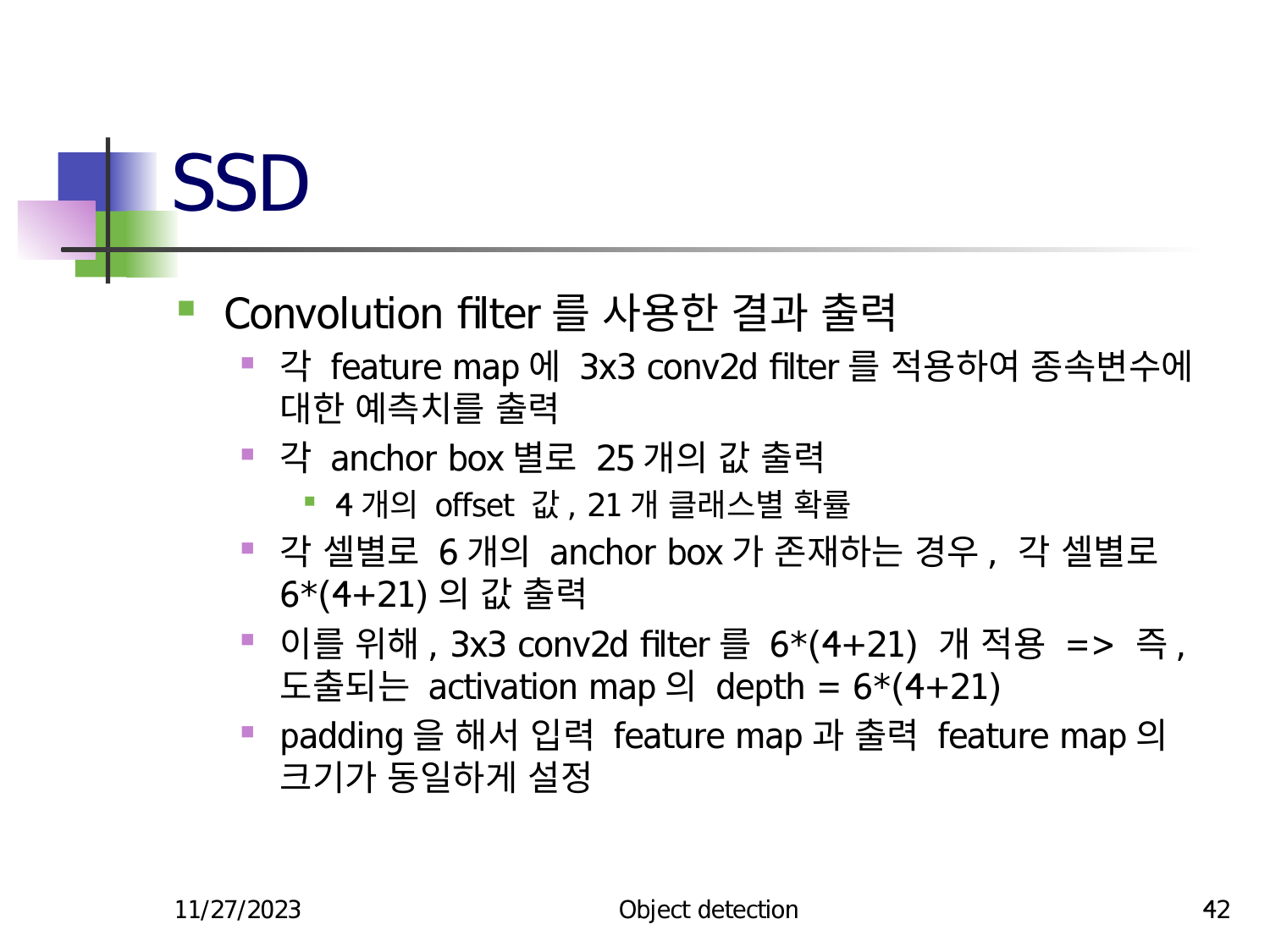

# SSD
Convolution filter를 사용한 결과 출력
각 feature map에 3x3 conv2d filter를 적용하여 종속변수에 대한 예측치를 출력
각 anchor box별로 25개의 값 출력
4개의 offset 값, 21개 클래스별 확률
각 셀별로 6개의 anchor box가 존재하는 경우, 각 셀별로 6*(4+21)의 값 출력
이를 위해, 3x3 conv2d filter를 6*(4+21) 개 적용 => 즉, 도출되는 activation map의 depth = 6*(4+21)
padding을 해서 입력 feature map과 출력 feature map의 크기가 동일하게 설정
11/27/2023
Object detection
42